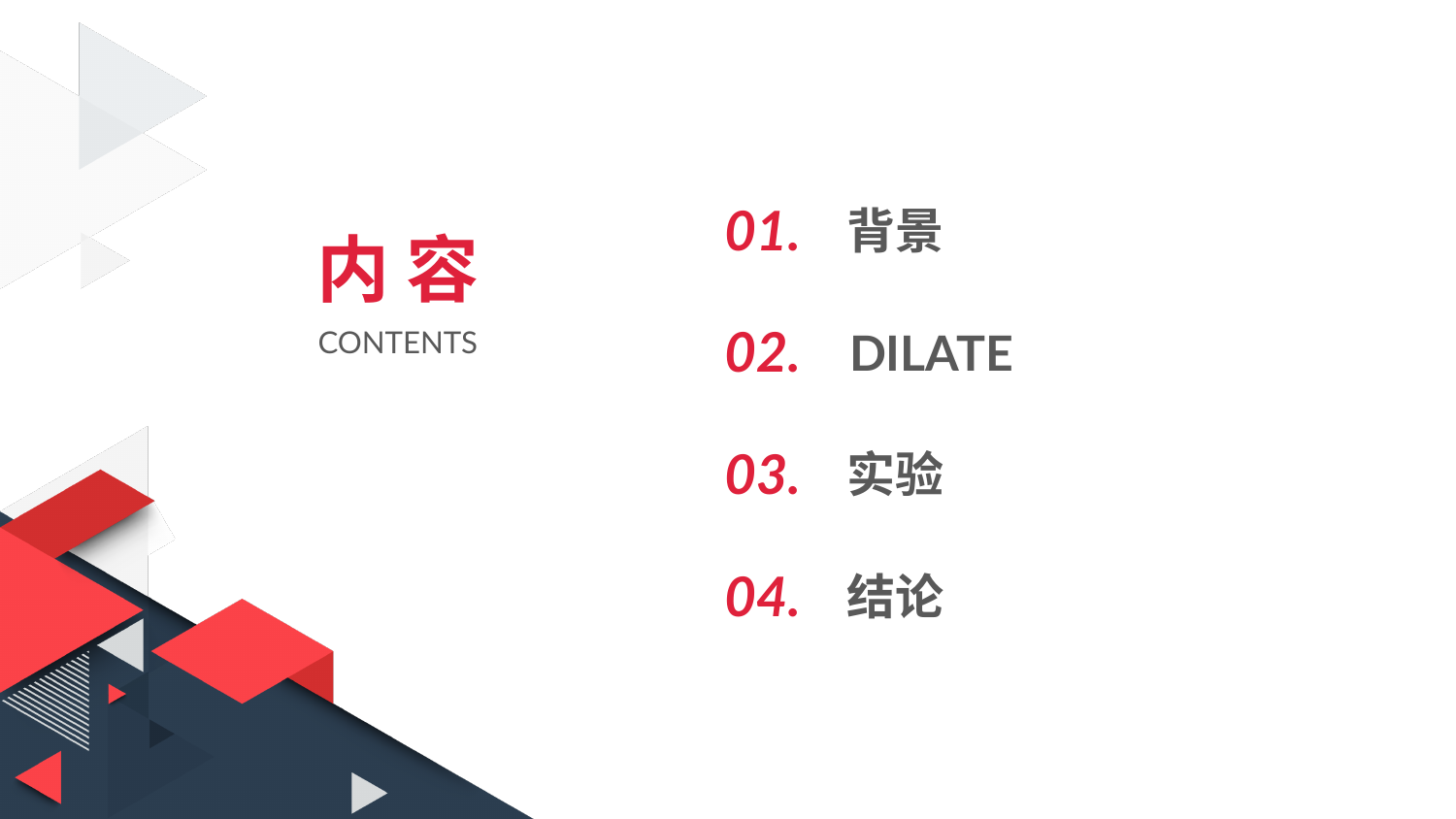

01.
背景
内 容
02.
DILATE
CONTENTS
03.
实验
04.
结论